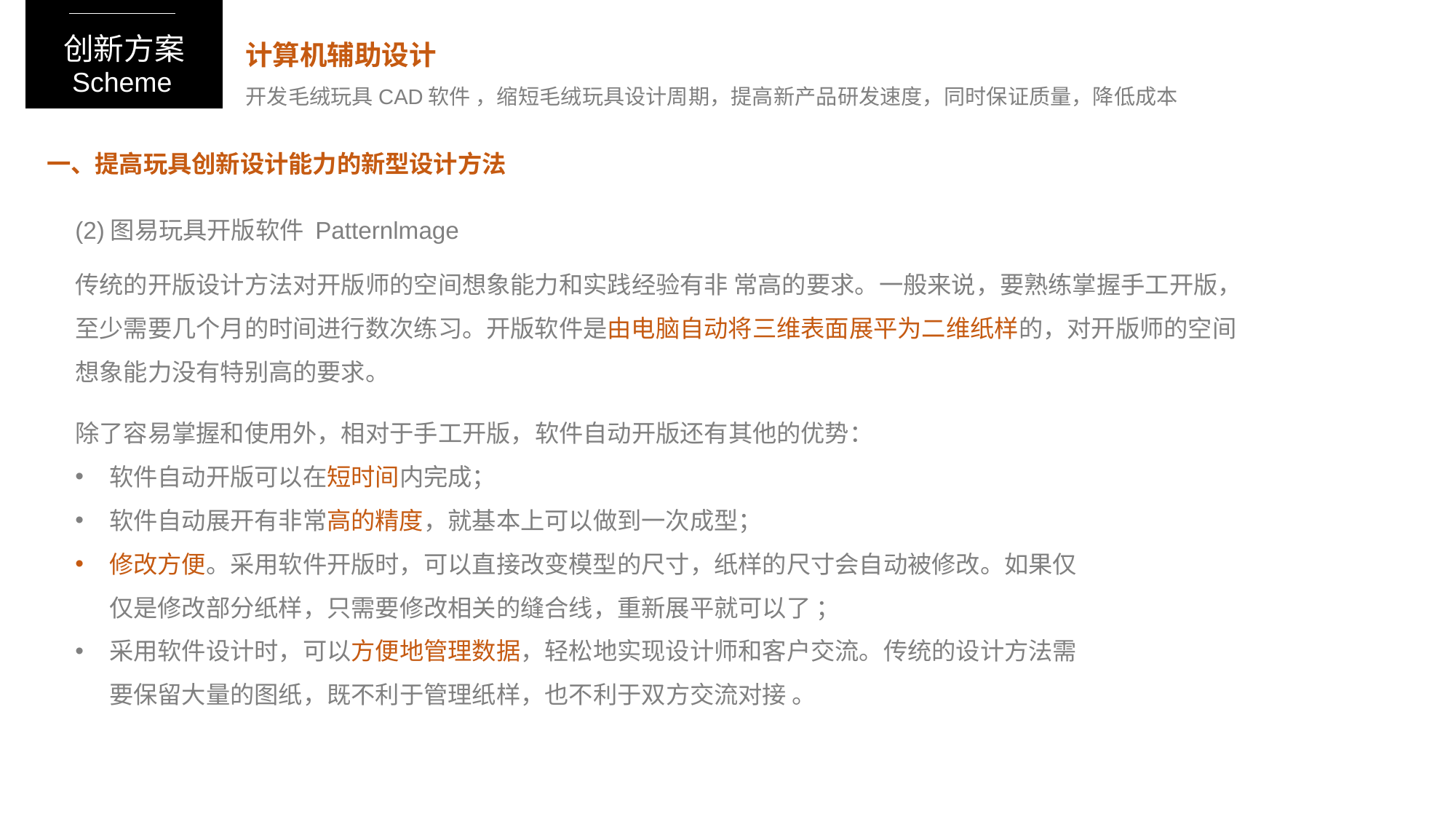

创新方案
计算机辅助设计
Scheme
开发毛绒玩具CAD软件 ，缩短毛绒玩具设计周期，提高新产品研发速度，同时保证质量，降低成本
一、提高玩具创新设计能力的新型设计方法
(2)图易玩具开版软件 Patternlmage
传统的开版设计方法对开版师的空间想象能力和实践经验有非 常高的要求。一般来说，要熟练掌握手工开版，至少需要几个月的时间进行数次练习。开版软件是由电脑自动将三维表面展平为二维纸样的，对开版师的空间想象能力没有特别高的要求。
除了容易掌握和使用外，相对于手工开版，软件自动开版还有其他的优势：
软件自动开版可以在短时间内完成；
软件自动展开有非常高的精度，就基本上可以做到一次成型；
修改方便。采用软件开版时，可以直接改变模型的尺寸，纸样的尺寸会自动被修改。如果仅仅是修改部分纸样，只需要修改相关的缝合线，重新展平就可以了 ；
采用软件设计时，可以方便地管理数据，轻松地实现设计师和客户交流。传统的设计方法需要保留大量的图纸，既不利于管理纸样，也不利于双方交流对接 。